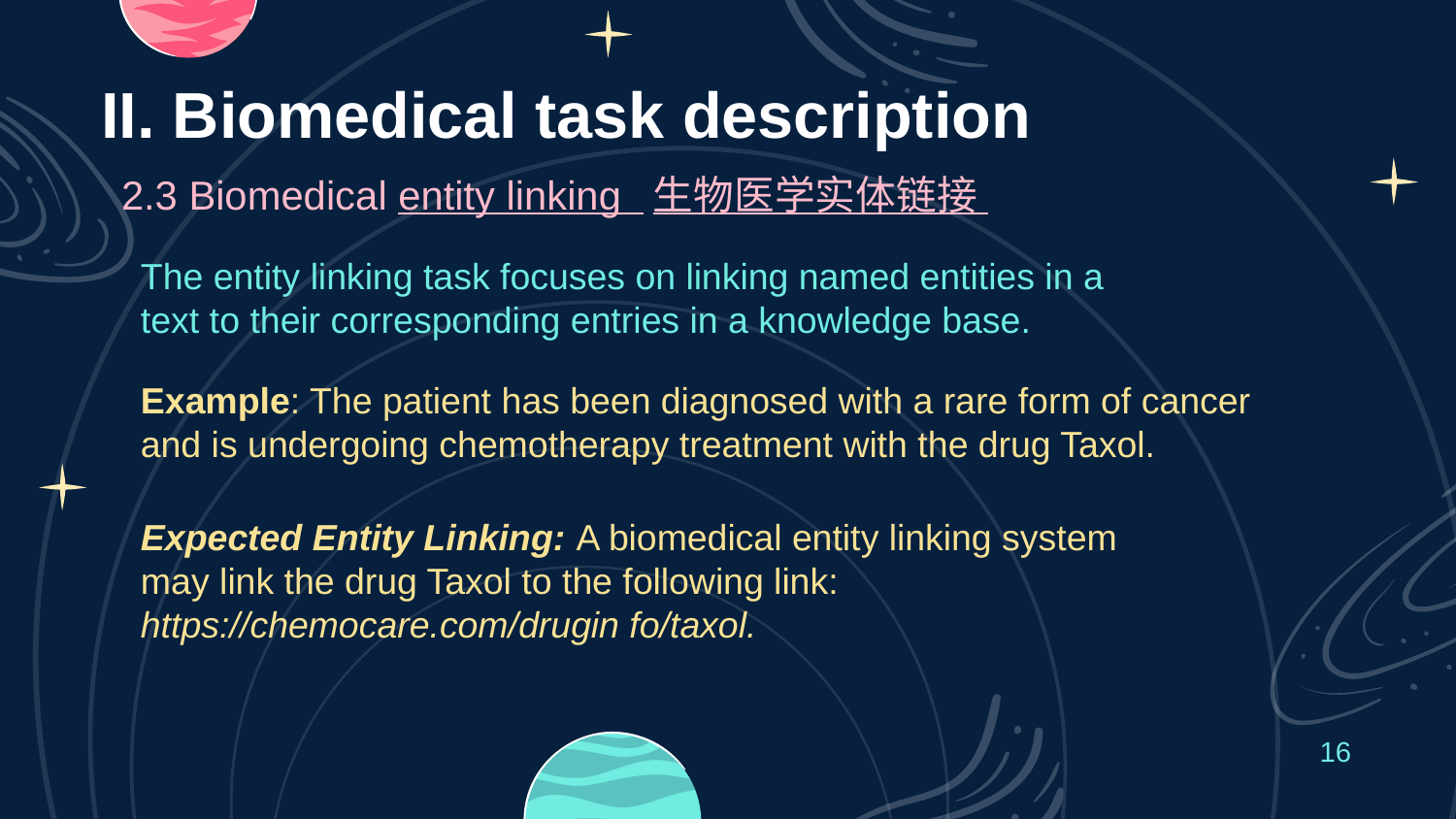

# II. Biomedical task description
2.3 Biomedical entity linking  生物医学实体链接

The entity linking task focuses on linking named entities in a text to their corresponding entries in a knowledge base.

Example: The patient has been diagnosed with a rare form of cancer and is undergoing chemotherapy treatment with the drug Taxol.

Expected Entity Linking: A biomedical entity linking system may link the drug Taxol to the following link: https://chemocare.com/drugin fo/taxol.

16